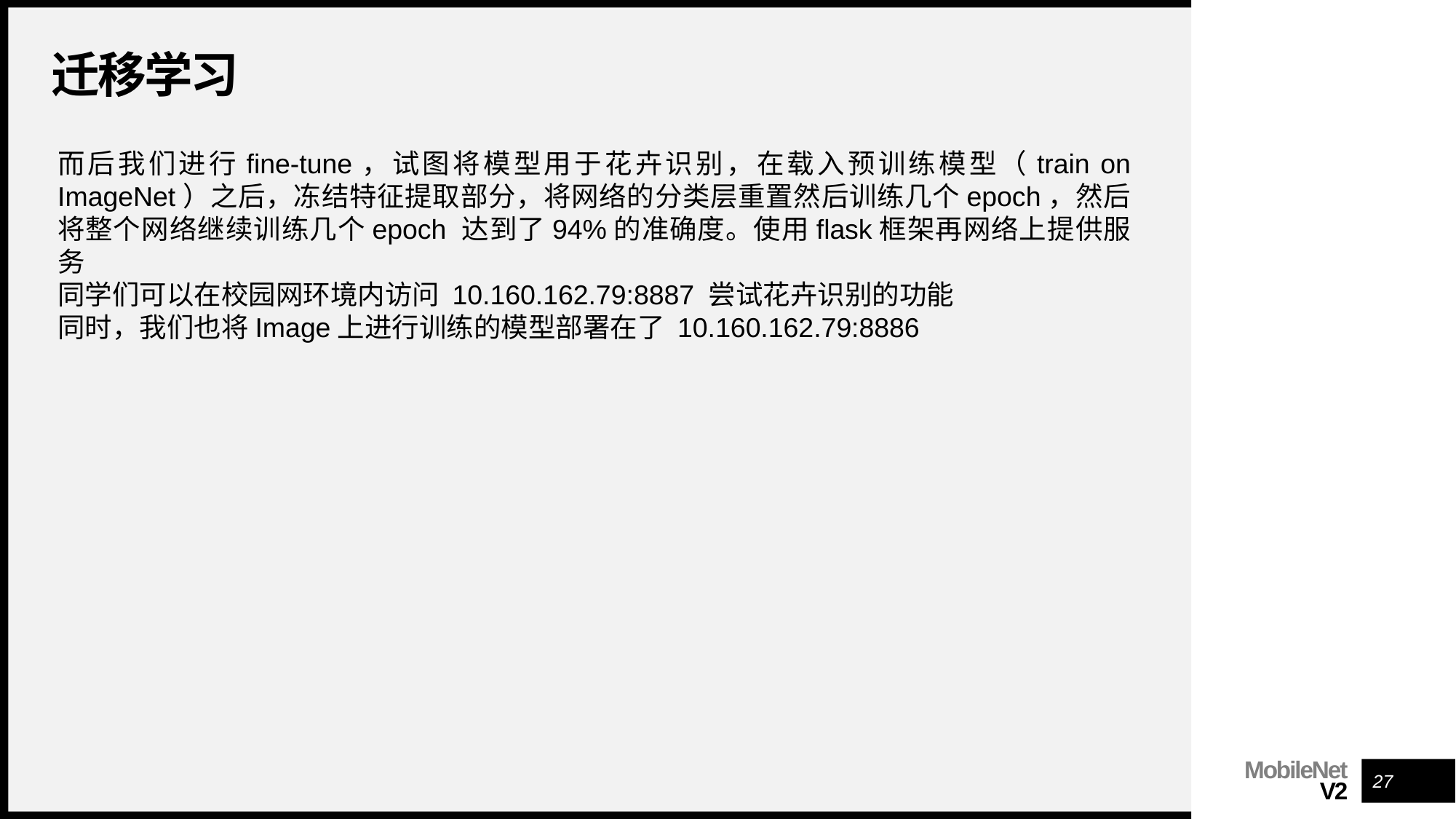

# 迁移学习
而后我们进行fine-tune，试图将模型用于花卉识别，在载入预训练模型（train on ImageNet）之后，冻结特征提取部分，将网络的分类层重置然后训练几个epoch，然后将整个网络继续训练几个epoch 达到了94%的准确度。使用flask框架再网络上提供服务
同学们可以在校园网环境内访问 10.160.162.79:8887 尝试花卉识别的功能
同时，我们也将Image上进行训练的模型部署在了 10.160.162.79:8886
27